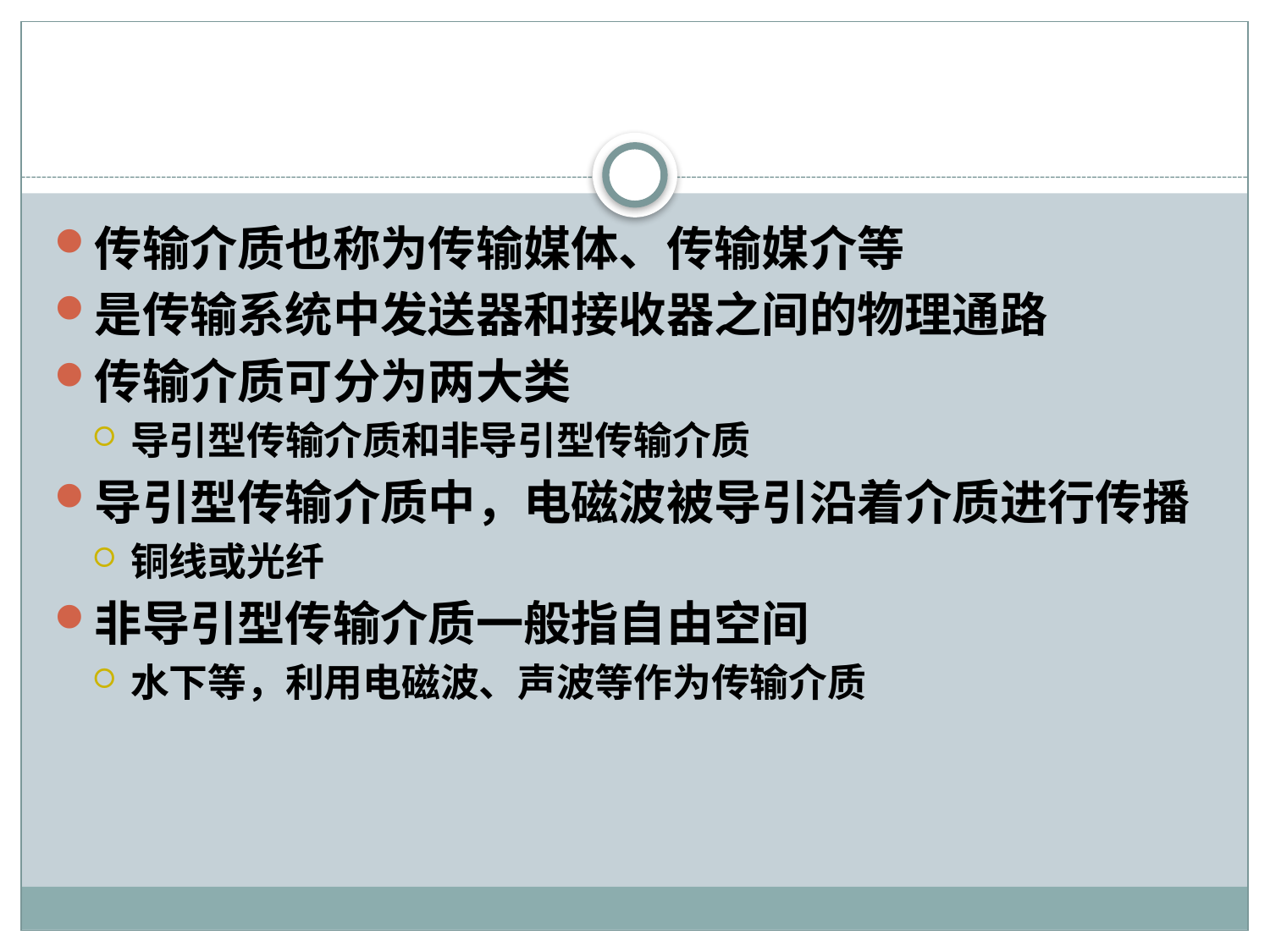

#
传输介质也称为传输媒体、传输媒介等
是传输系统中发送器和接收器之间的物理通路
传输介质可分为两大类
导引型传输介质和非导引型传输介质
导引型传输介质中，电磁波被导引沿着介质进行传播
铜线或光纤
非导引型传输介质一般指自由空间
水下等，利用电磁波、声波等作为传输介质